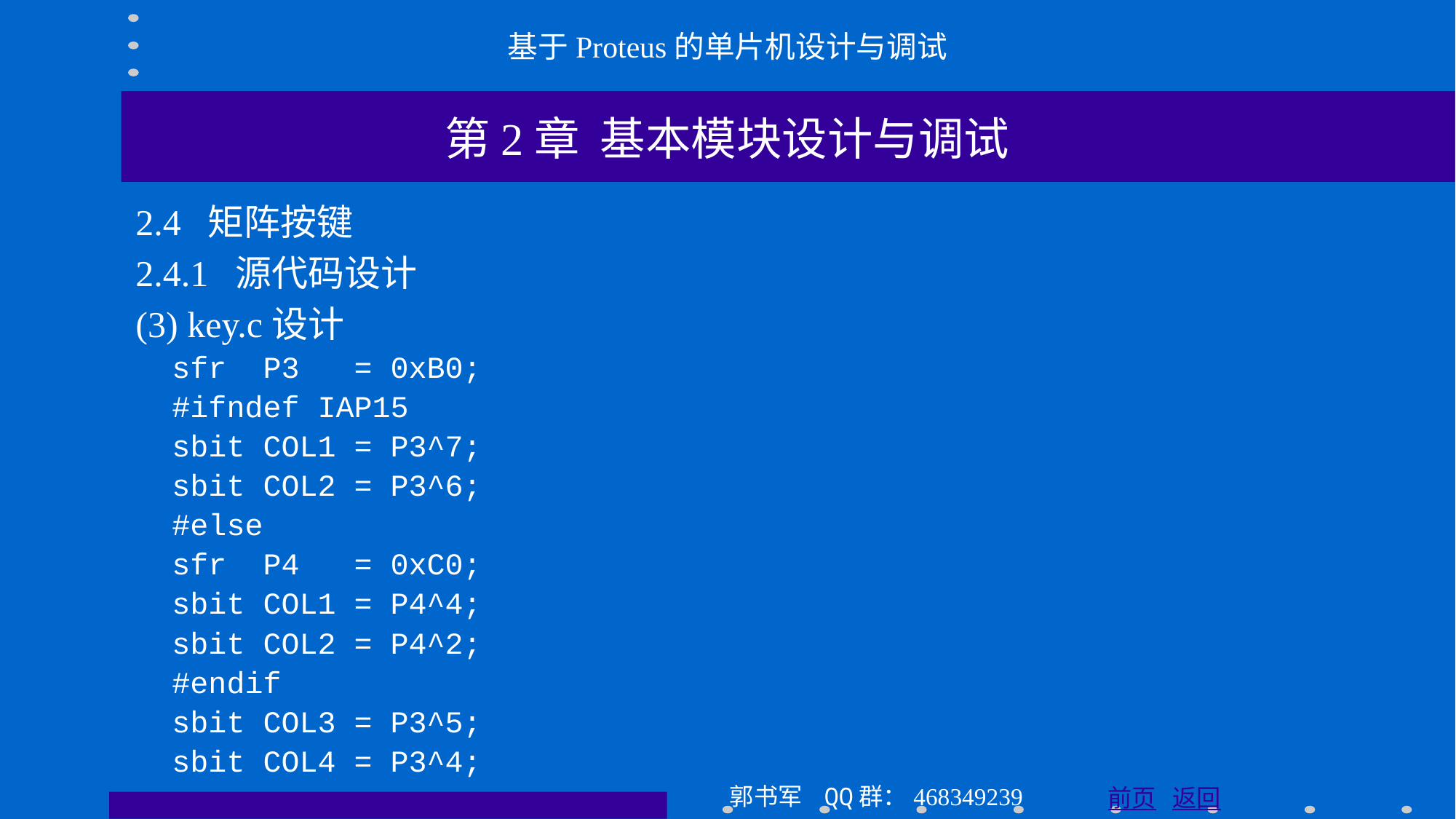

基于Proteus的单片机设计与调试
第2章  基本模块设计与调试
2.4  矩阵按键
2.4.1  源代码设计
(3) key.c设计
  sfr  P3   = 0xB0;
  #ifndef IAP15
  sbit COL1 = P3^7;
  sbit COL2 = P3^6;
  #else
  sfr  P4   = 0xC0;
  sbit COL1 = P4^4;
  sbit COL2 = P4^2;
  #endif
  sbit COL3 = P3^5;
  sbit COL4 = P3^4;

郭书军   QQ群：468349239
前页   返回